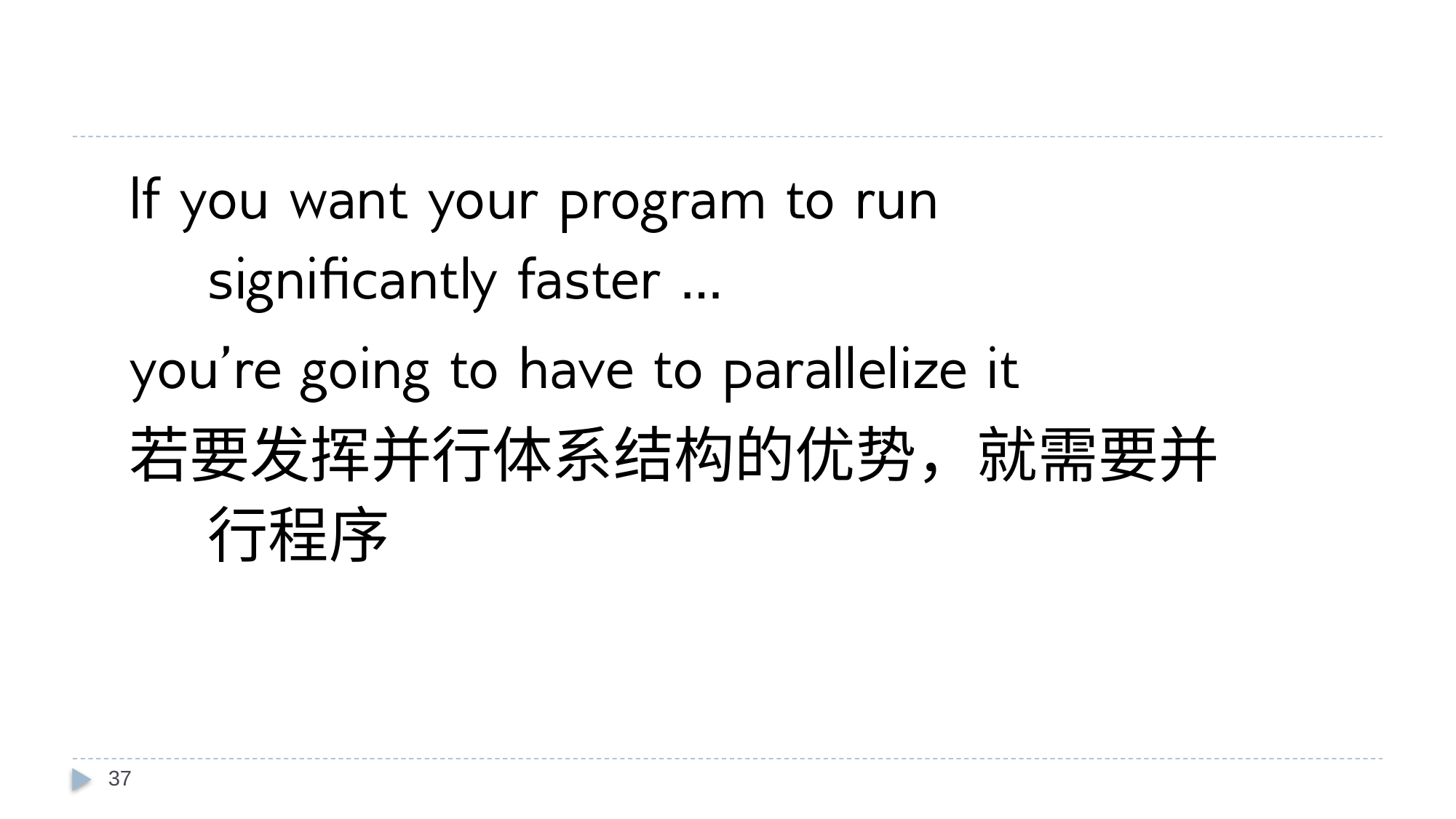

If you want your program to run significantly faster …
you’re going to have to parallelize it
若要发挥并行体系结构的优势，就需要并行程序
37